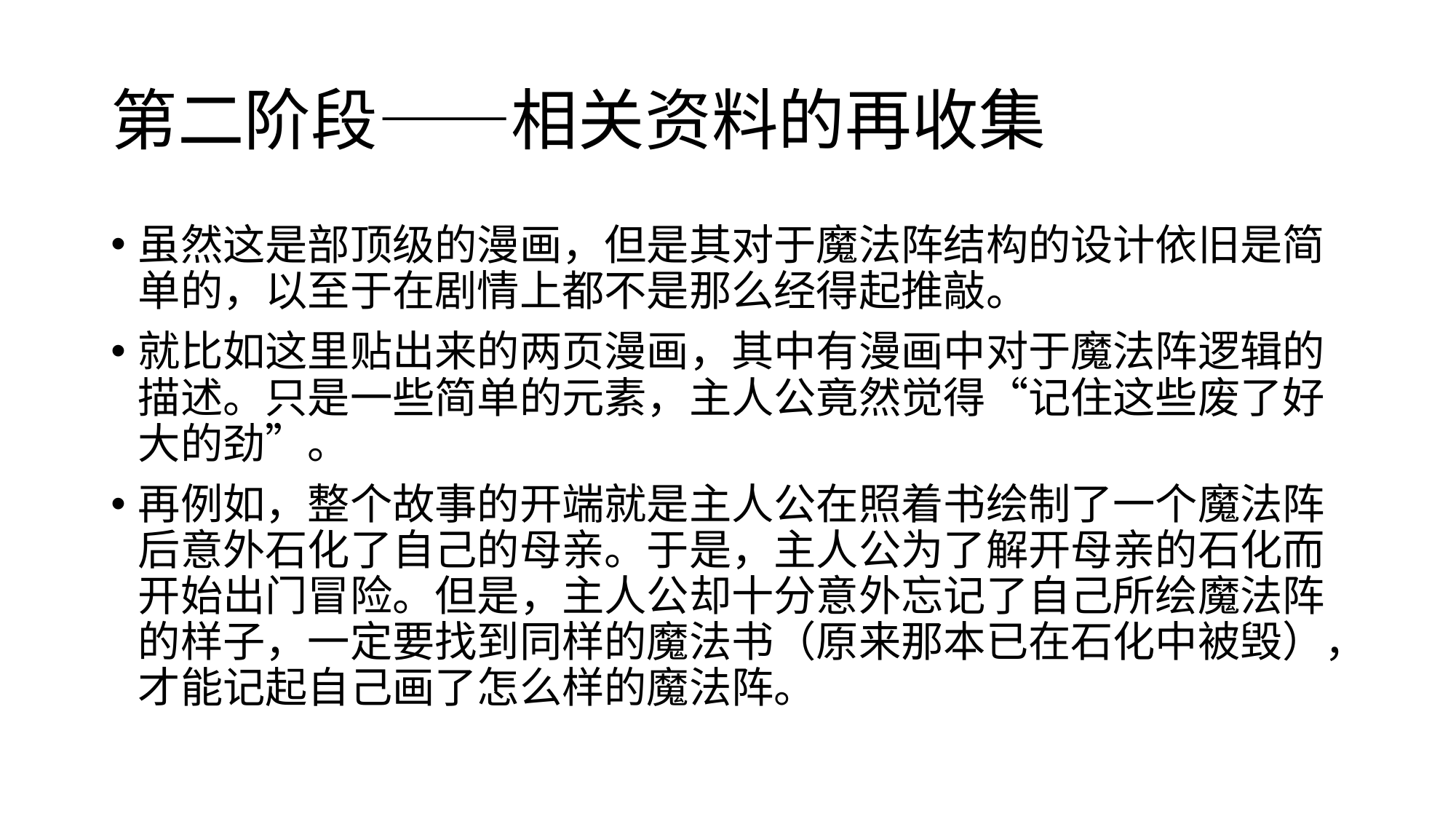

# 第二阶段——相关资料的再收集
虽然这是部顶级的漫画，但是其对于魔法阵结构的设计依旧是简单的，以至于在剧情上都不是那么经得起推敲。
就比如这里贴出来的两页漫画，其中有漫画中对于魔法阵逻辑的描述。只是一些简单的元素，主人公竟然觉得“记住这些废了好大的劲”。
再例如，整个故事的开端就是主人公在照着书绘制了一个魔法阵后意外石化了自己的母亲。于是，主人公为了解开母亲的石化而开始出门冒险。但是，主人公却十分意外忘记了自己所绘魔法阵的样子，一定要找到同样的魔法书（原来那本已在石化中被毁），才能记起自己画了怎么样的魔法阵。